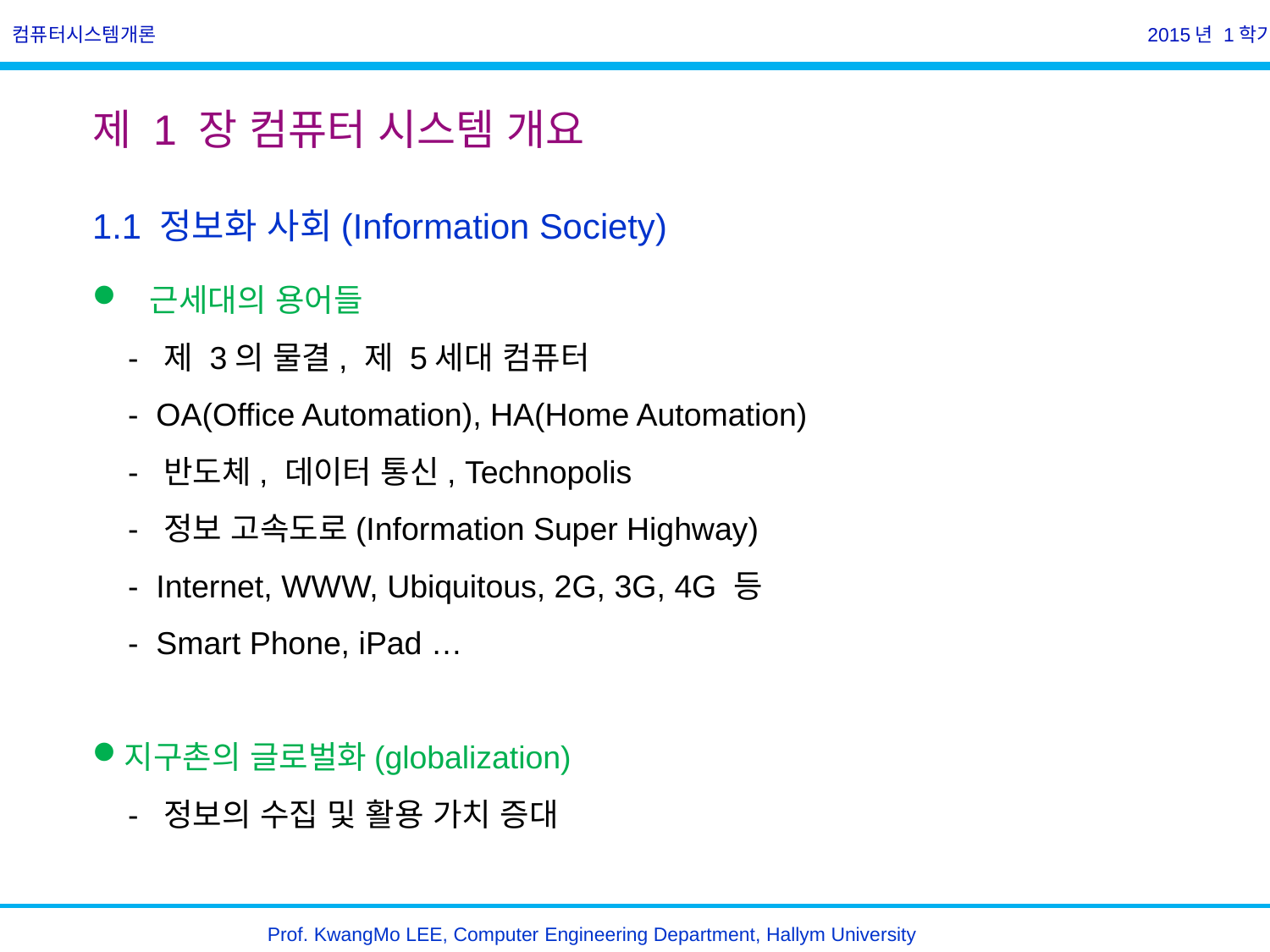

컴퓨터시스템개론
2015년 1학기
제 1 장 컴퓨터 시스템 개요
1.1 정보화 사회(Information Society)

  근세대의 용어들
    -  제 3의 물결, 제 5세대 컴퓨터
    -  OA(Office Automation), HA(Home Automation)
    -  반도체, 데이터 통신, Technopolis
    -  정보 고속도로(Information Super Highway)
    -  Internet, WWW, Ubiquitous, 2G, 3G, 4G 등
    -  Smart Phone, iPad …

지구촌의 글로벌화(globalization)
    -  정보의 수집 및 활용 가치 증대
Prof. KwangMo LEE, Computer Engineering Department, Hallym University